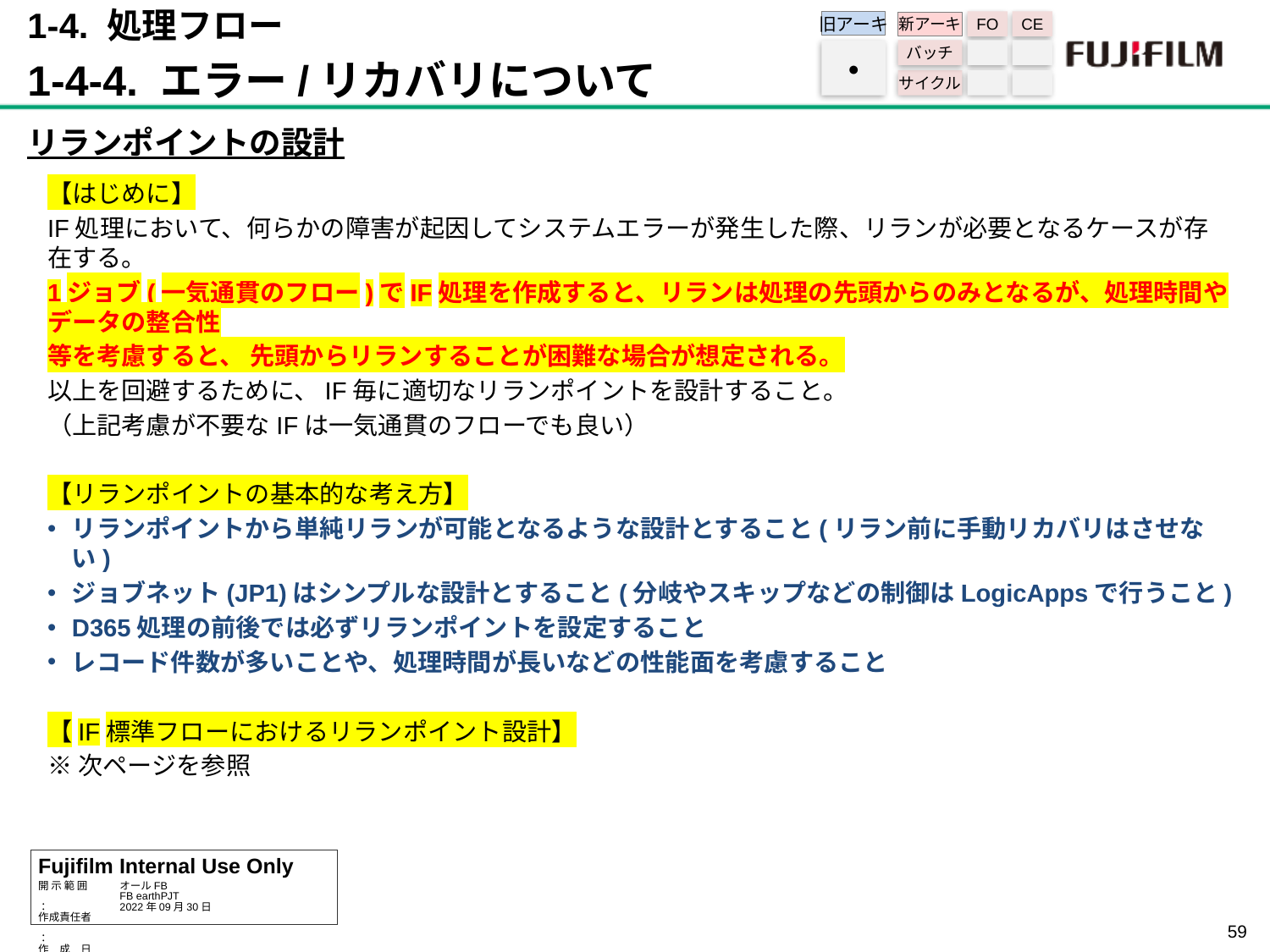

1-4. 処理フロー
1-4-4. エラー/リカバリについて
旧アーキ
FO
CE
新アーキ
バッチ

サイクル

●
リランポイントの設計
【はじめに】
IF処理において、何らかの障害が起因してシステムエラーが発生した際、リランが必要となるケースが存在する。
1ジョブ(一気通貫のフロー)でIF処理を作成すると、リランは処理の先頭からのみとなるが、処理時間やデータの整合性
等を考慮すると、 先頭からリランすることが困難な場合が想定される。
以上を回避するために、IF毎に適切なリランポイントを設計すること。
（上記考慮が不要なIFは一気通貫のフローでも良い）

【リランポイントの基本的な考え方】
リランポイントから単純リランが可能となるような設計とすること(リラン前に手動リカバリはさせない)
ジョブネット(JP1)はシンプルな設計とすること(分岐やスキップなどの制御はLogicAppsで行うこと)
D365処理の前後では必ずリランポイントを設定すること
レコード件数が多いことや、処理時間が長いなどの性能面を考慮すること

【IF標準フローにおけるリランポイント設計】
※次ページを参照

59